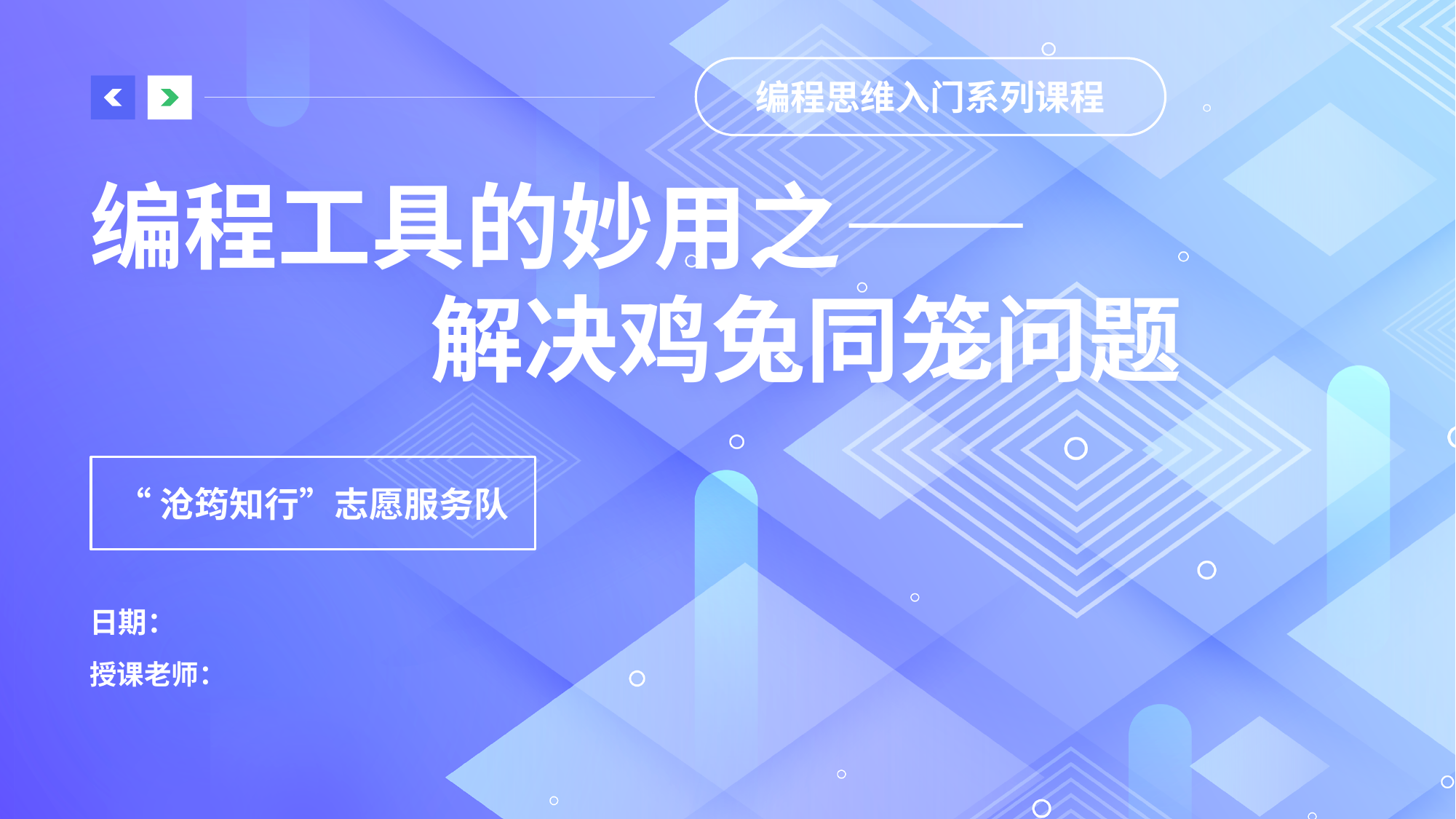

# 编程工具的妙用之—— 解决鸡兔同笼问题
编程思维入门系列课程
“沧筠知行”志愿服务队
日期：
授课老师：